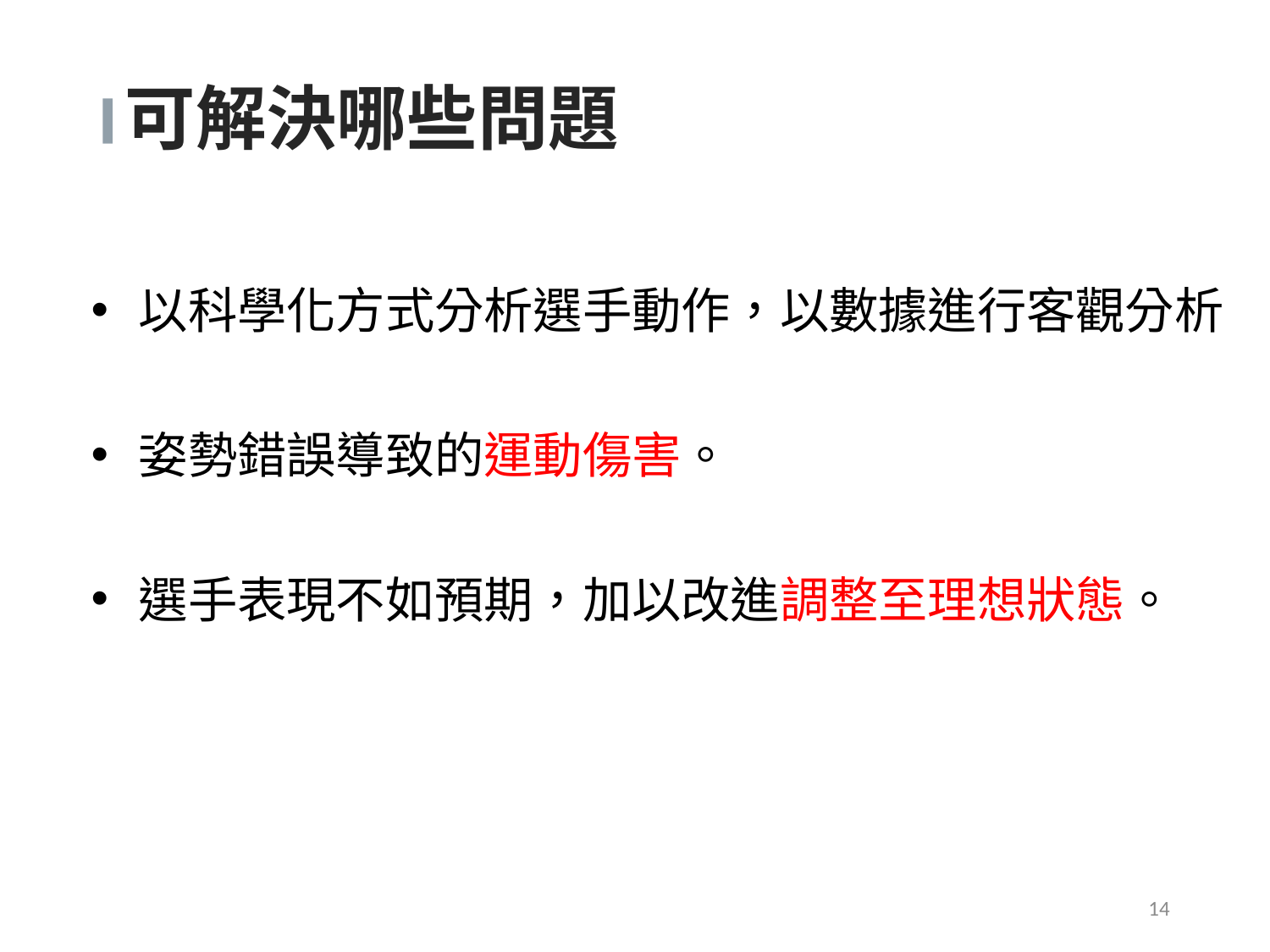

可解決哪些問題

以科學化方式分析選手動作，以數據進行客觀分析

姿勢錯誤導致的運動傷害。

選手表現不如預期，加以改進調整至理想狀態。
14